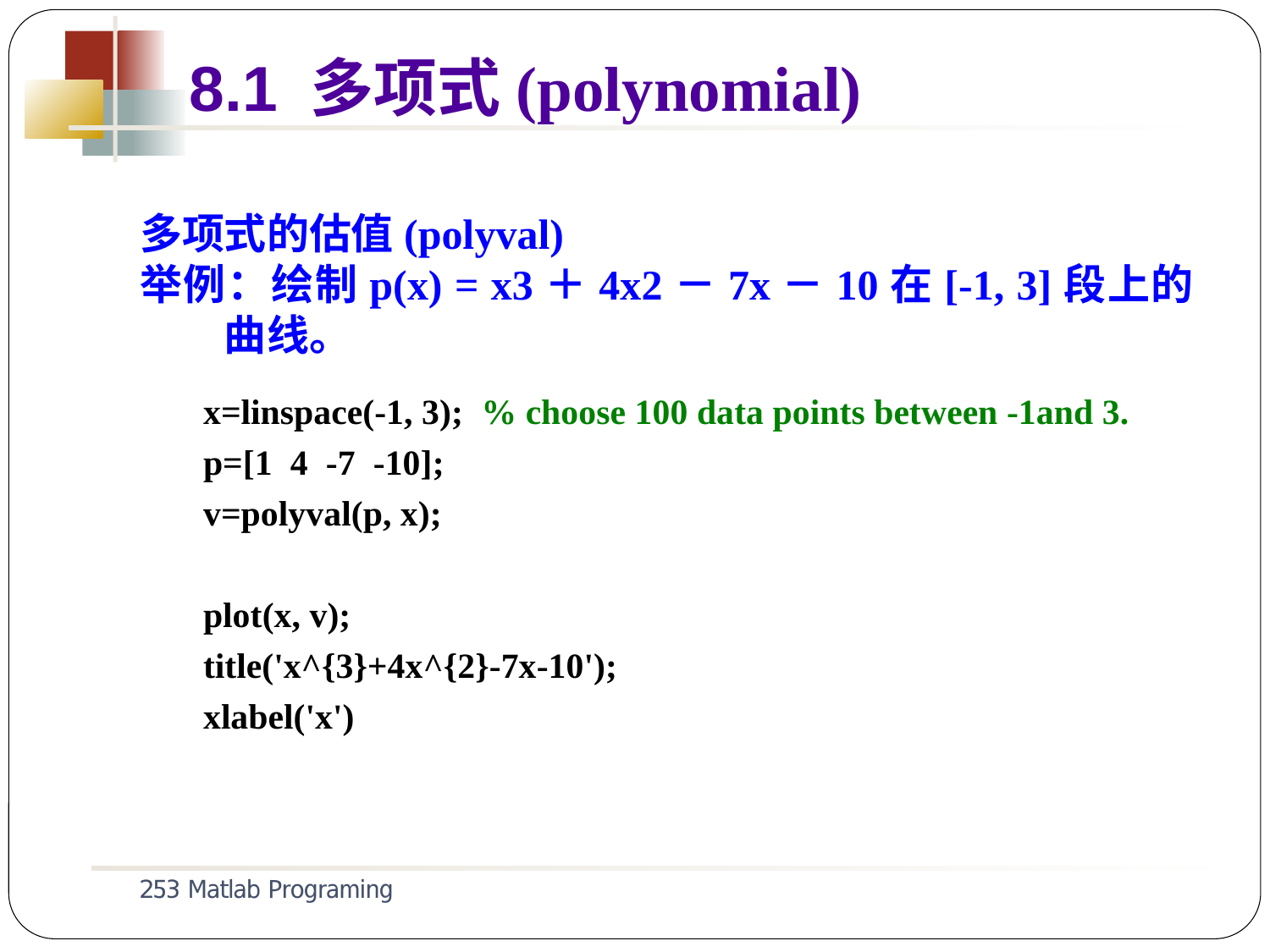

多项式的估值(polyval)
举例：绘制p(x) = x3＋4x2－7x－10在[-1, 3]段上的曲线。
x=linspace(-1, 3);  % choose 100 data points between -1and 3.
p=[1  4  -7  -10];
v=polyval(p, x);

plot(x, v);
title('x^{3}+4x^{2}-7x-10');
xlabel('x')
8.1 多项式(polynomial)
253 Matlab Programing